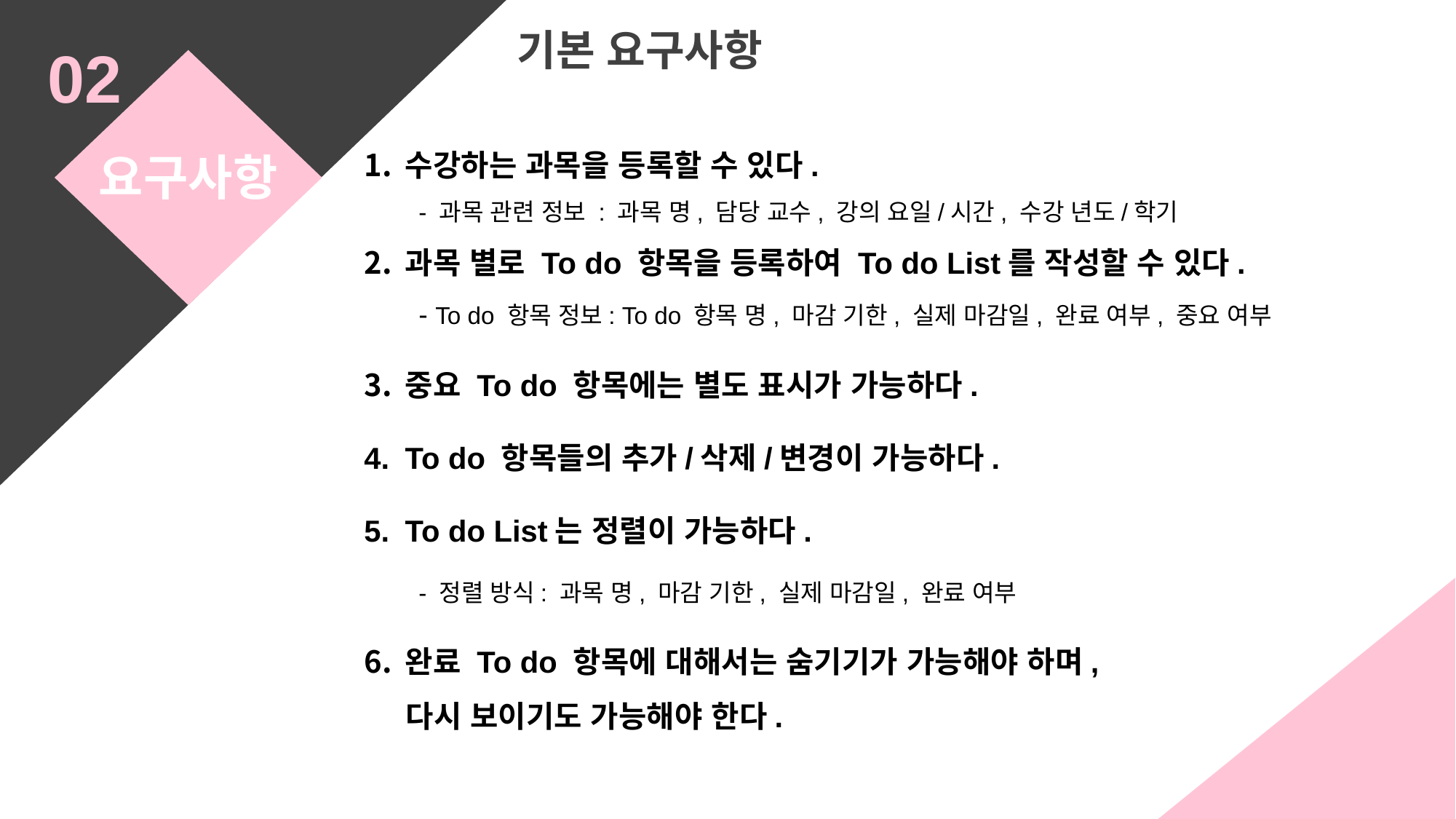

기본 요구사항
02
수강하는 과목을 등록할 수 있다.
- 과목 관련 정보 : 과목 명, 담당 교수, 강의 요일/시간, 수강 년도/학기
과목 별로 To do 항목을 등록하여 To do List를 작성할 수 있다.
- To do 항목 정보: To do 항목 명, 마감 기한, 실제 마감일, 완료 여부, 중요 여부
중요 To do 항목에는 별도 표시가 가능하다.
To do 항목들의 추가/삭제/변경이 가능하다.
To do List는 정렬이 가능하다.
- 정렬 방식: 과목 명, 마감 기한, 실제 마감일, 완료 여부
완료 To do 항목에 대해서는 숨기기가 가능해야 하며,
    다시 보이기도 가능해야 한다.
요구사항